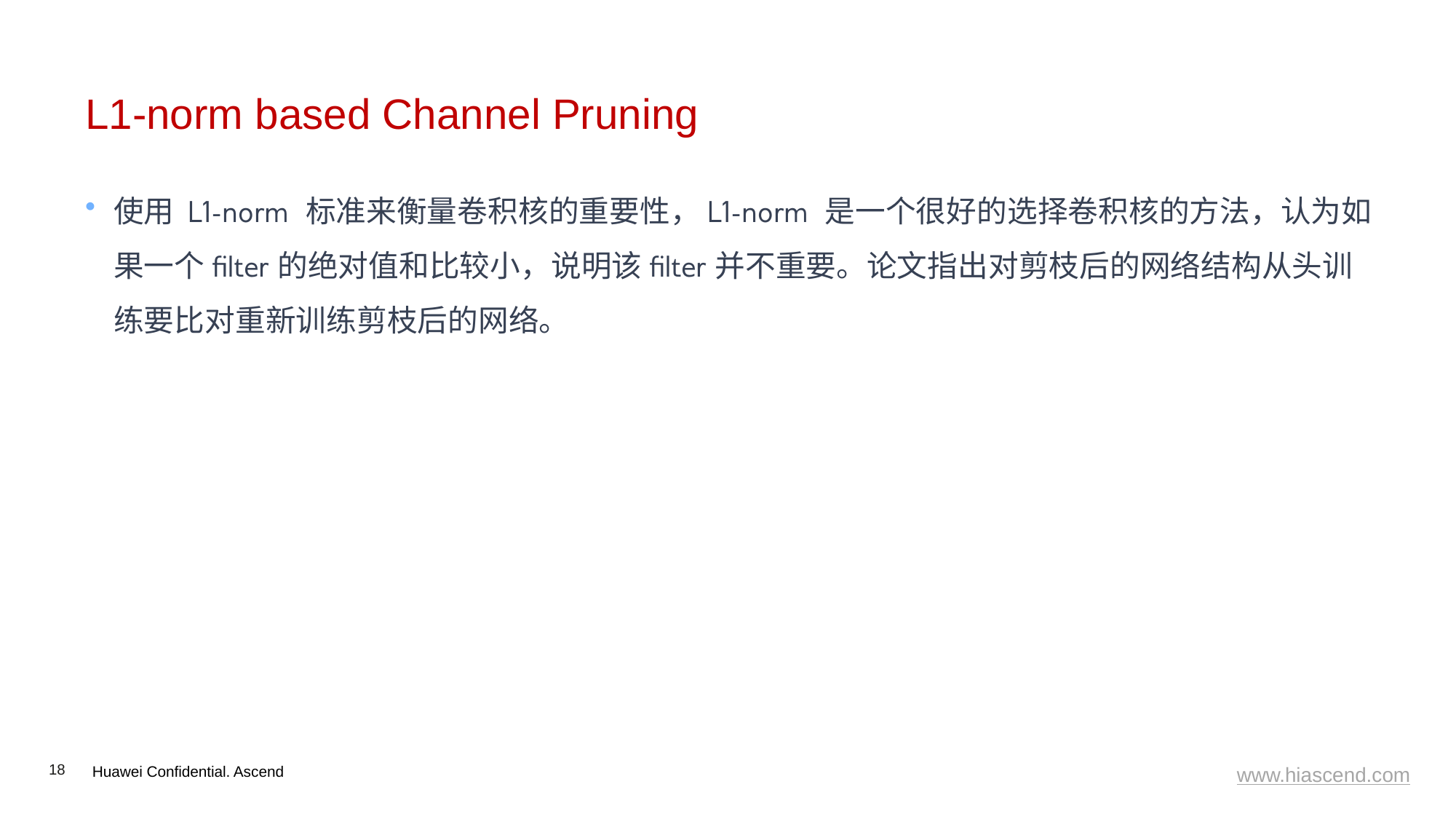

# L1-norm based Channel Pruning
使用 L1-norm 标准来衡量卷积核的重要性，L1-norm 是一个很好的选择卷积核的方法，认为如果一个filter的绝对值和比较小，说明该filter并不重要。论文指出对剪枝后的网络结构从头训练要比对重新训练剪枝后的网络。